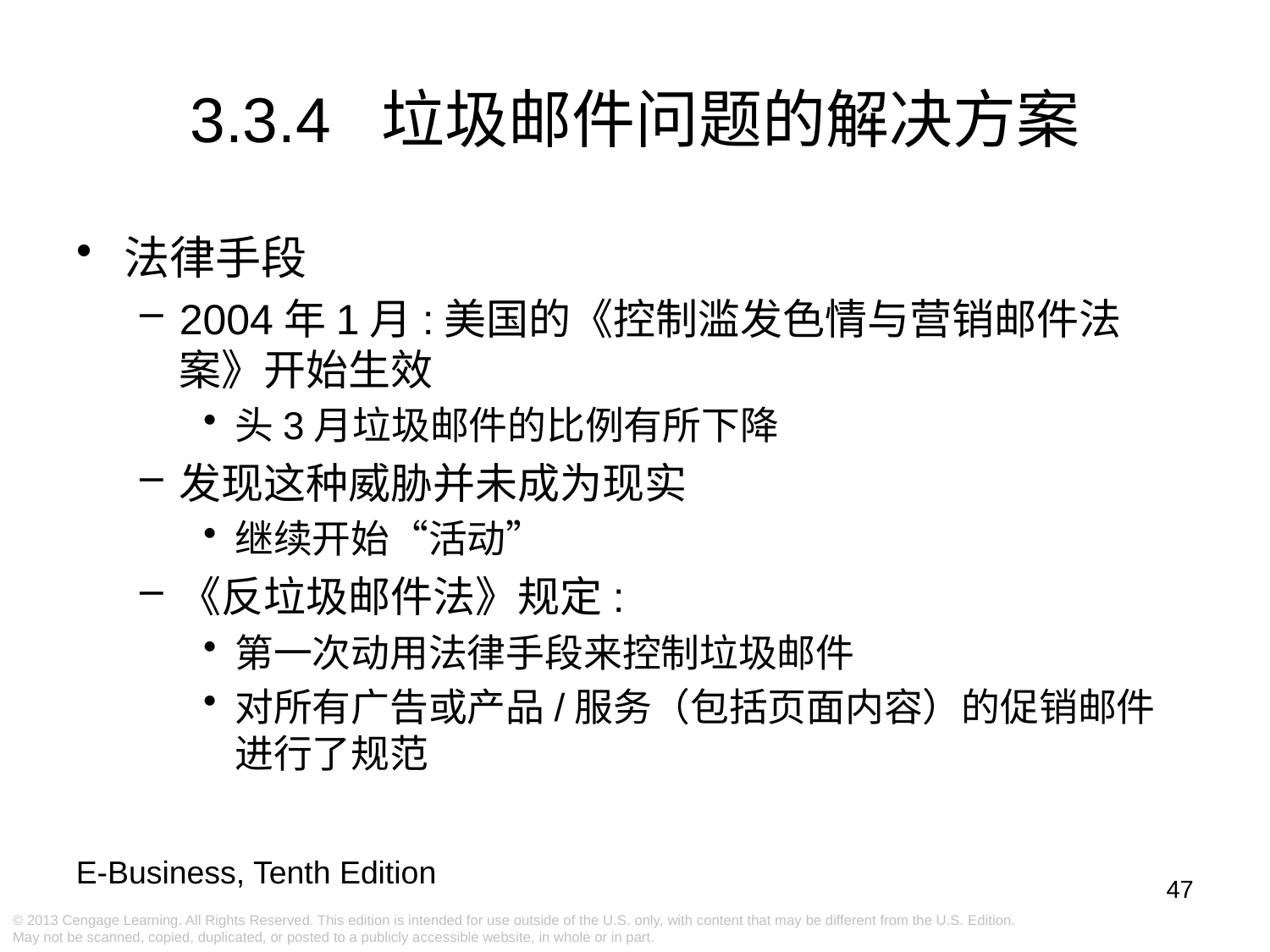

# 3.3.4  垃圾邮件问题的解决方案
法律手段
2004年1月:美国的《控制滥发色情与营销邮件法案》开始生效
头3月垃圾邮件的比例有所下降
发现这种威胁并未成为现实
继续开始“活动”
《反垃圾邮件法》规定:
第一次动用法律手段来控制垃圾邮件
对所有广告或产品/服务（包括页面内容）的促销邮件进行了规范
47